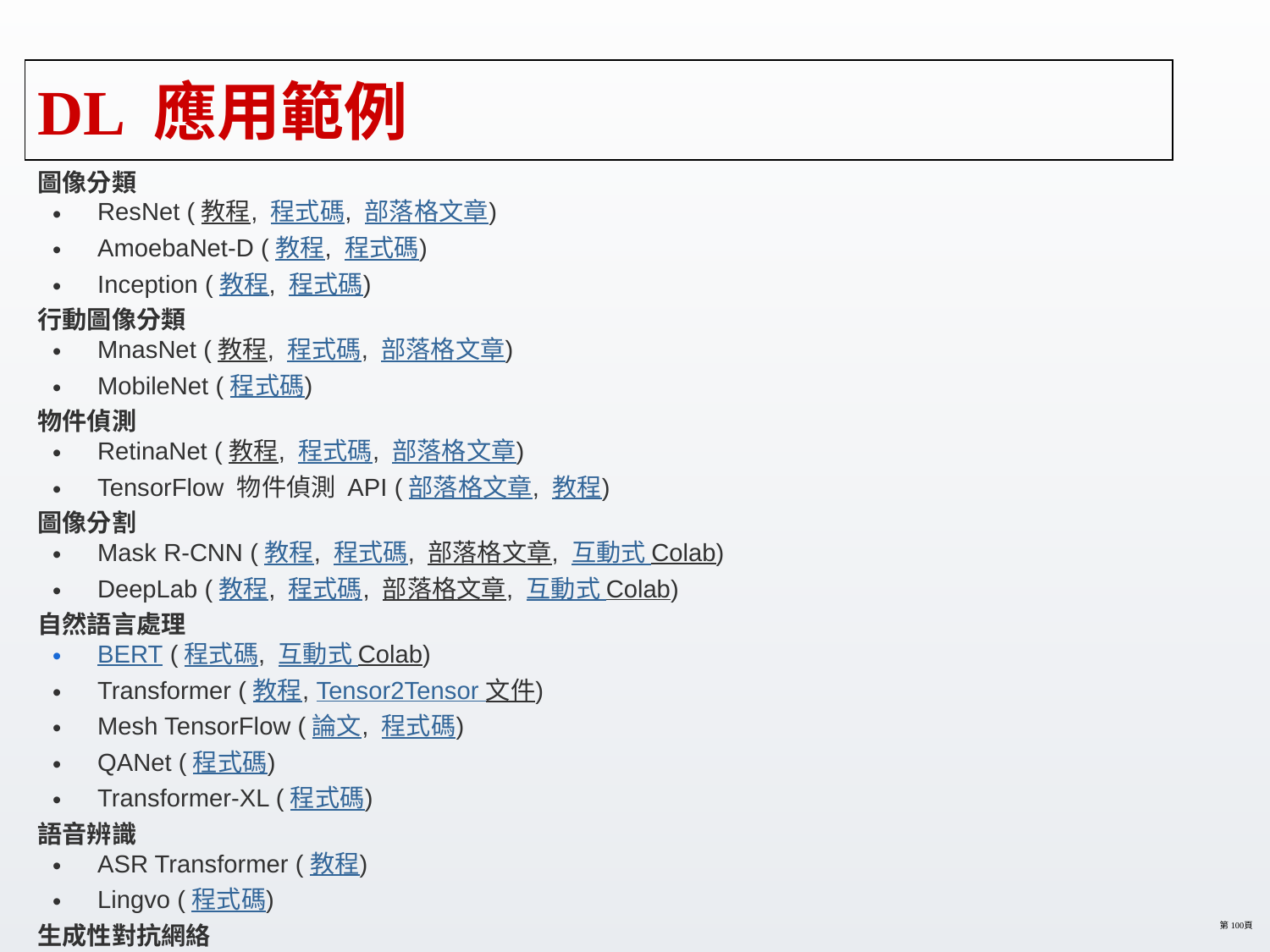

# DL 應用範例
圖像分類
ResNet (教程, 程式碼, 部落格文章)
AmoebaNet-D (教程, 程式碼)
Inception (教程, 程式碼)
行動圖像分類
MnasNet (教程, 程式碼, 部落格文章)
MobileNet (程式碼)
物件偵測
RetinaNet (教程, 程式碼, 部落格文章)
TensorFlow 物件偵測 API (部落格文章, 教程)
圖像分割
Mask R-CNN (教程, 程式碼, 部落格文章, 互動式 Colab)
DeepLab (教程, 程式碼, 部落格文章, 互動式 Colab)
自然語言處理
BERT (程式碼, 互動式 Colab)
Transformer (教程, Tensor2Tensor 文件)
Mesh TensorFlow (論文, 程式碼)
QANet (程式碼)
Transformer-XL (程式碼)
語音辨識
ASR Transformer (教程)
Lingvo (程式碼)
生成性對抗網絡
比較 GAN 庫, 包含一個 BigGAN 的重新實作 (部落格文章, 論文, 程式碼)
DCGAN (程式碼)